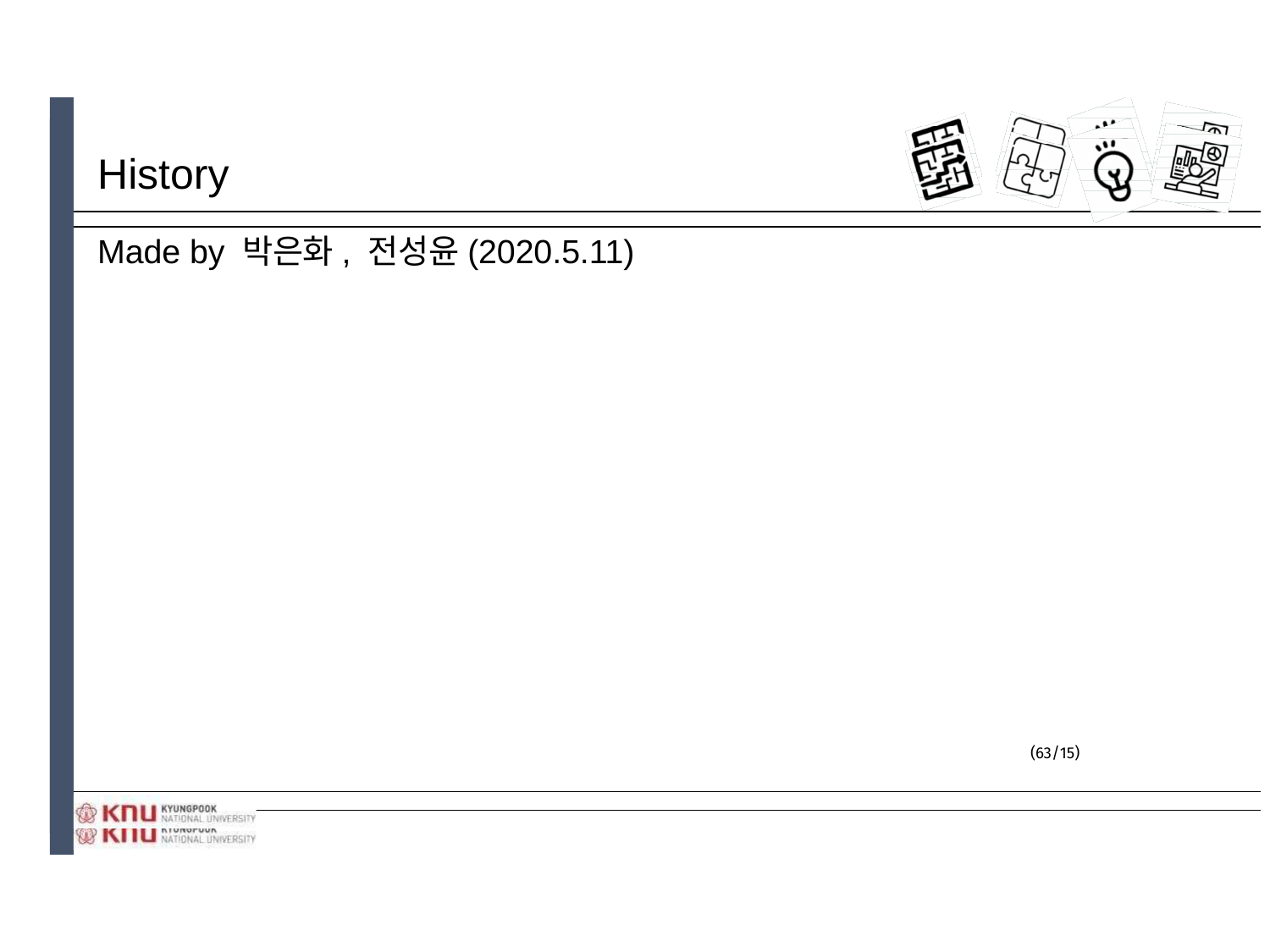

# History
Made by 박은화, 전성윤(2020.5.11)

(63/15)